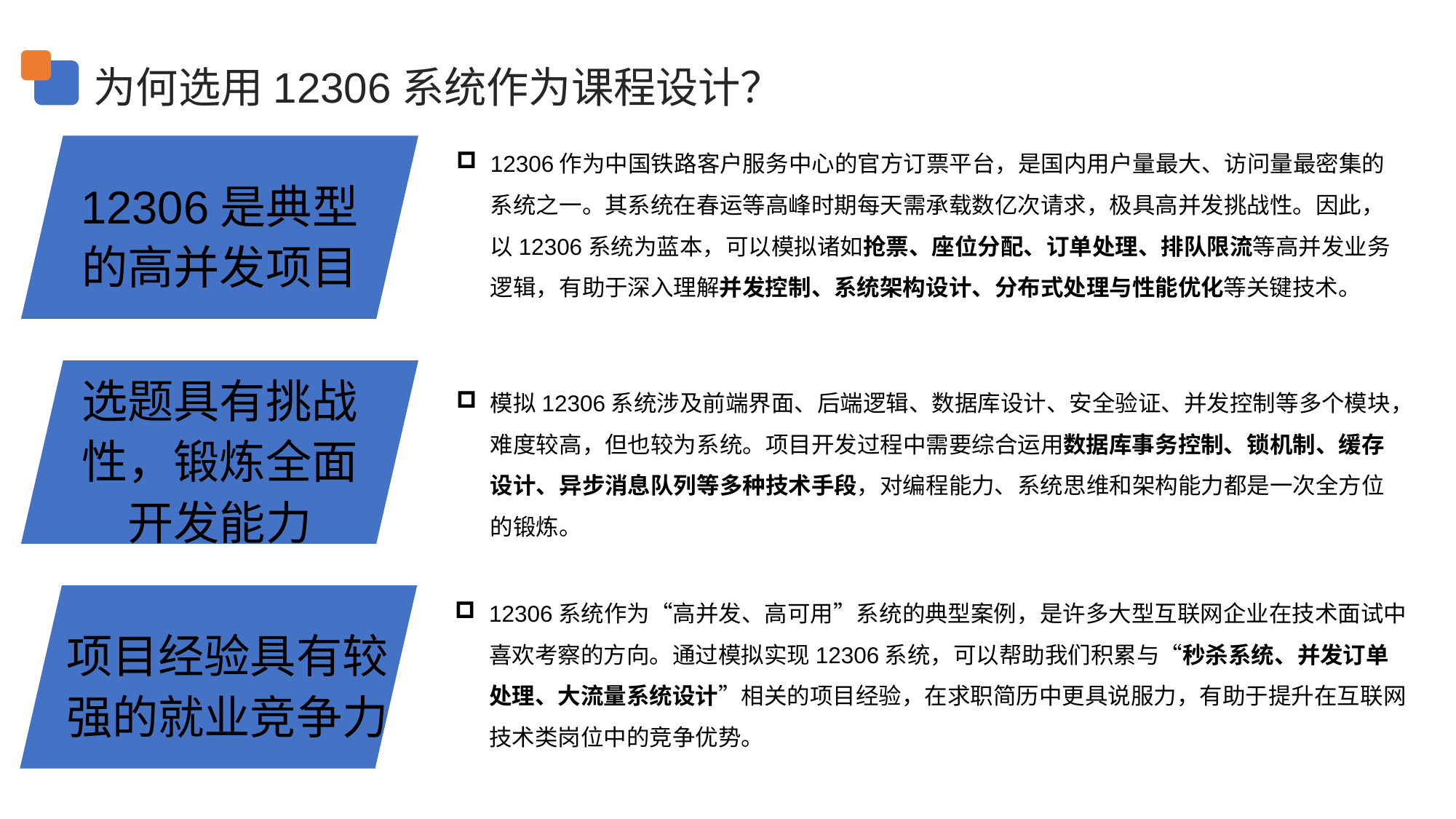

为何选用12306系统作为课程设计？

12306作为中国铁路客户服务中心的官方订票平台，是国内用户量最大、访问量最密集的系统之一。其系统在春运等高峰时期每天需承载数亿次请求，极具高并发挑战性。因此，以12306系统为蓝本，可以模拟诸如抢票、座位分配、订单处理、排队限流等高并发业务逻辑，有助于深入理解并发控制、系统架构设计、分布式处理与性能优化等关键技术。
12306是典型的高并发项目

模拟12306系统涉及前端界面、后端逻辑、数据库设计、安全验证、并发控制等多个模块，难度较高，但也较为系统。项目开发过程中需要综合运用数据库事务控制、锁机制、缓存设计、异步消息队列等多种技术手段，对编程能力、系统思维和架构能力都是一次全方位的锻炼。
选题具有挑战性，锻炼全面开发能力

12306系统作为“高并发、高可用”系统的典型案例，是许多大型互联网企业在技术面试中喜欢考察的方向。通过模拟实现12306系统，可以帮助我们积累与“秒杀系统、并发订单处理、大流量系统设计”相关的项目经验，在求职简历中更具说服力，有助于提升在互联网技术类岗位中的竞争优势。
项目经验具有较强的就业竞争力